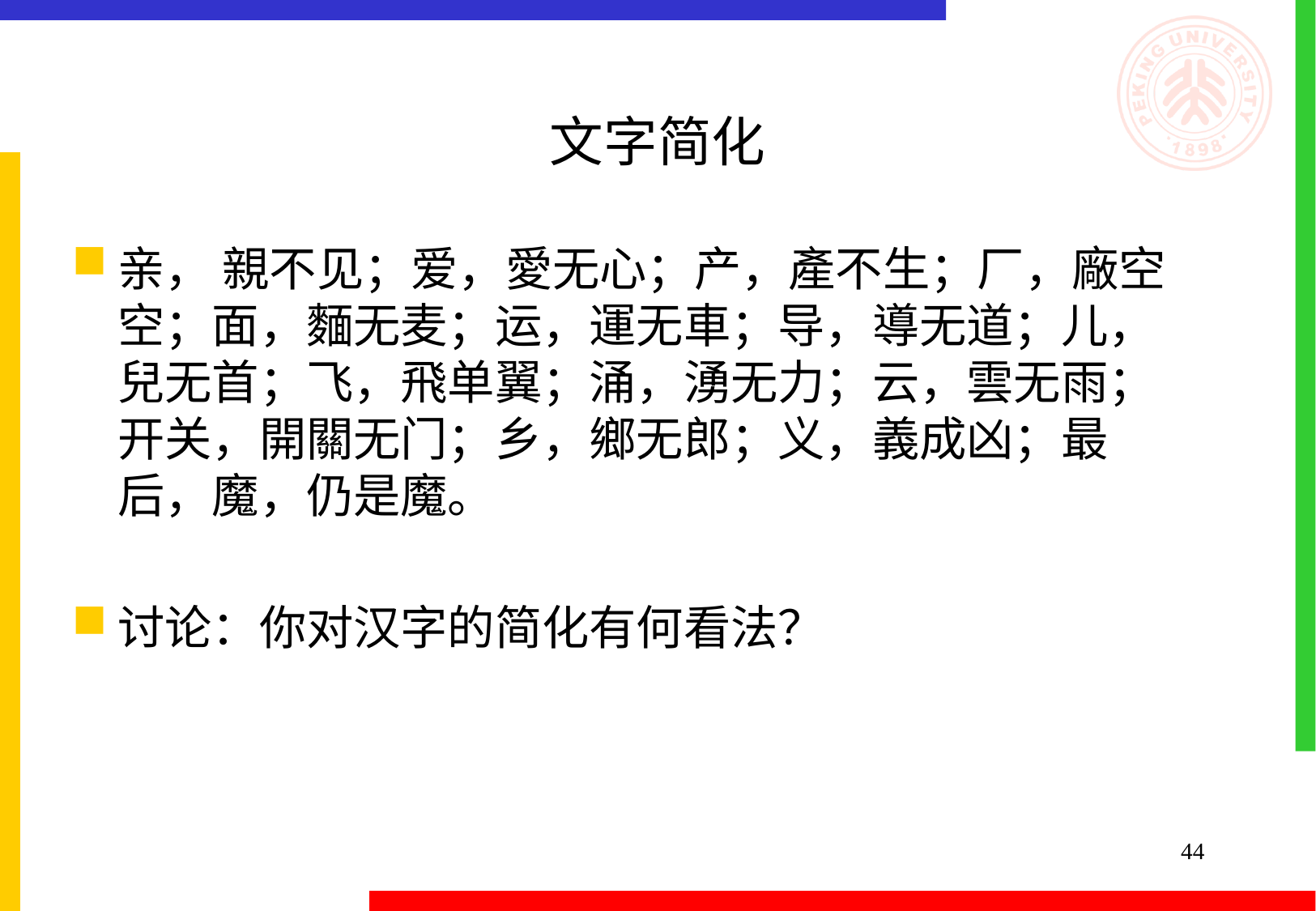

# 文字简化
亲， 親不见；爱，愛无心；产，產不生；厂，廠空空；面，麵无麦；运，運无車；导，導无道；儿，兒无首；飞，飛单翼；涌，湧无力；云，雲无雨；开关，開關无门；乡，鄉无郎；义，義成凶；最后，魔，仍是魔。

讨论：你对汉字的简化有何看法？

44